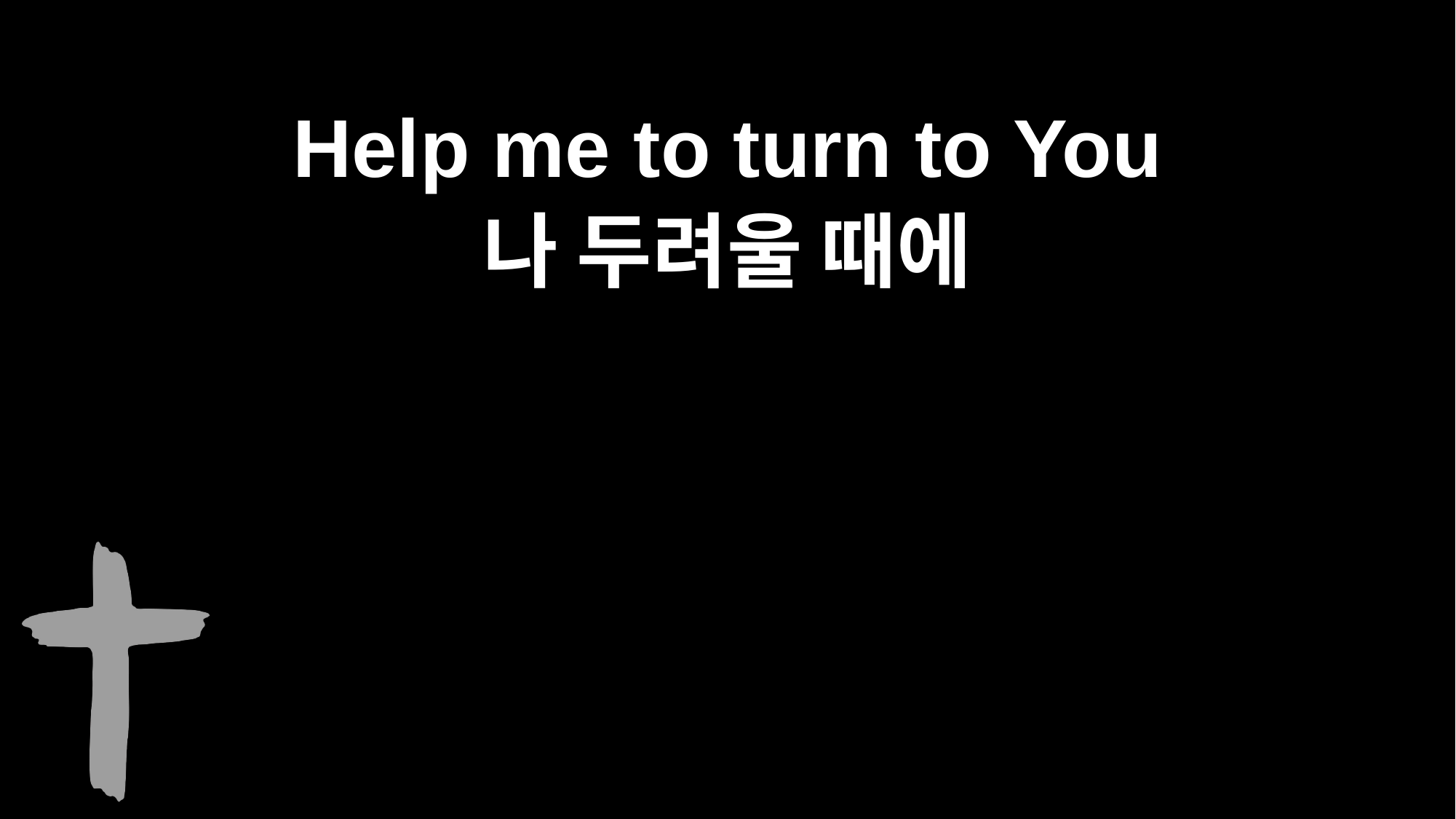

Help me to turn to You
나 두려울 때에